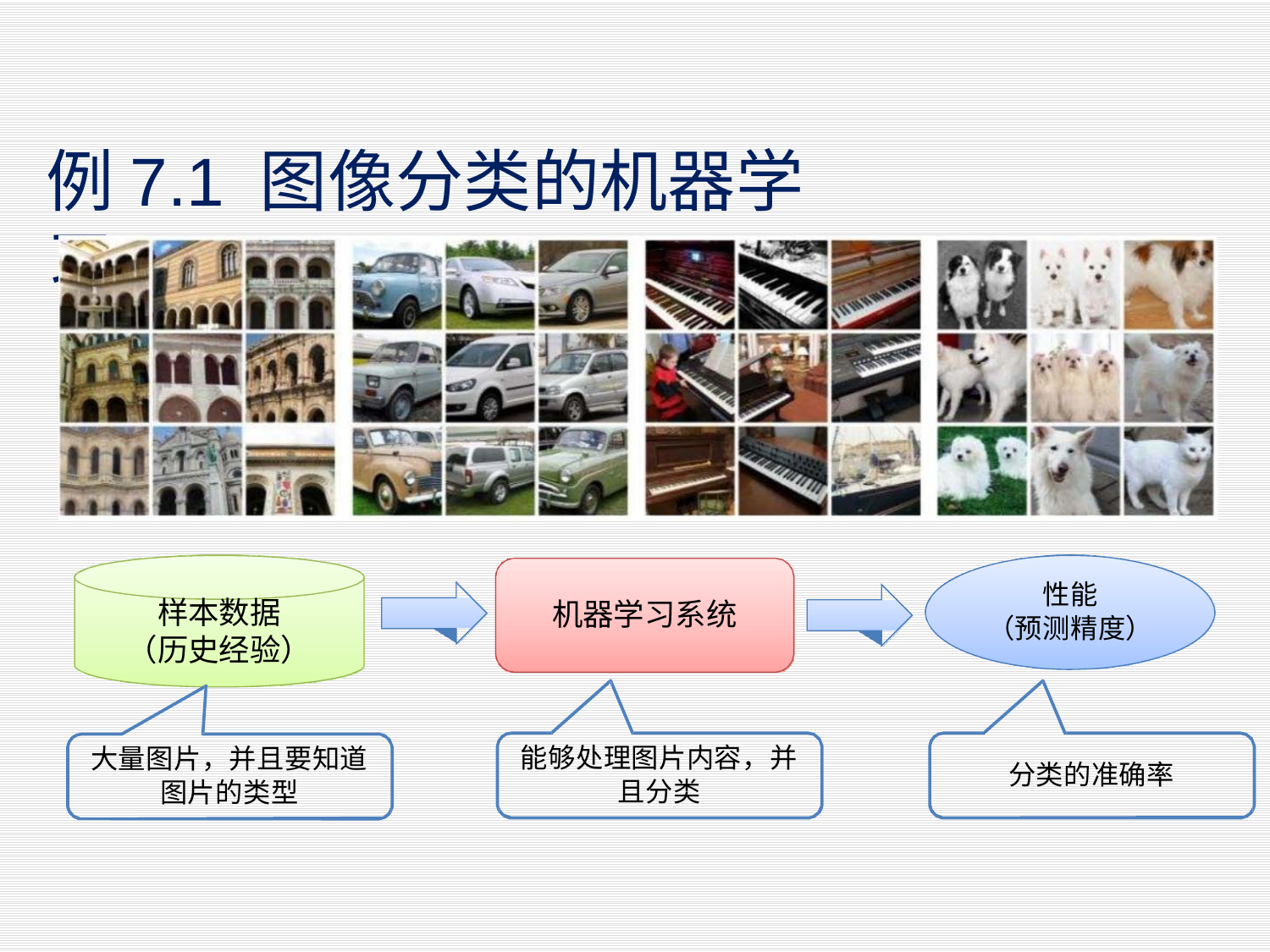

#

例7.1 图像分类的机器学习

性能
（预测精度）

样本数据
（历史经验）
机器学习系统

能够处理图片内容，并 且分类
大量图片，并且要知道 图片的类型
分类的准确率
5